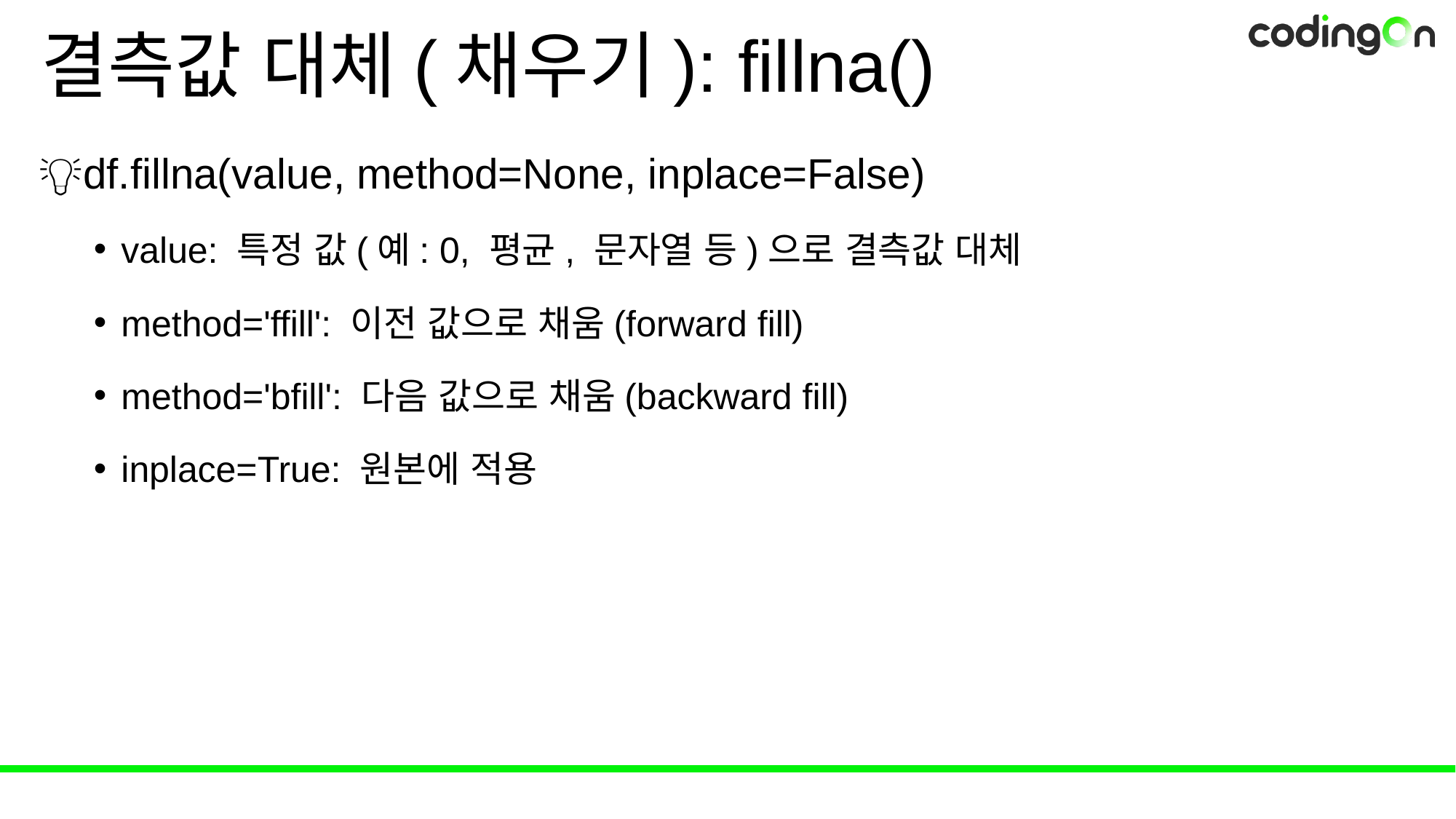

# 결측값 대체(채우기): fillna()
💡df.fillna(value, method=None, inplace=False)
value: 특정 값(예: 0, 평균, 문자열 등)으로 결측값 대체
method='ffill': 이전 값으로 채움(forward fill)
method='bfill': 다음 값으로 채움(backward fill)
inplace=True: 원본에 적용